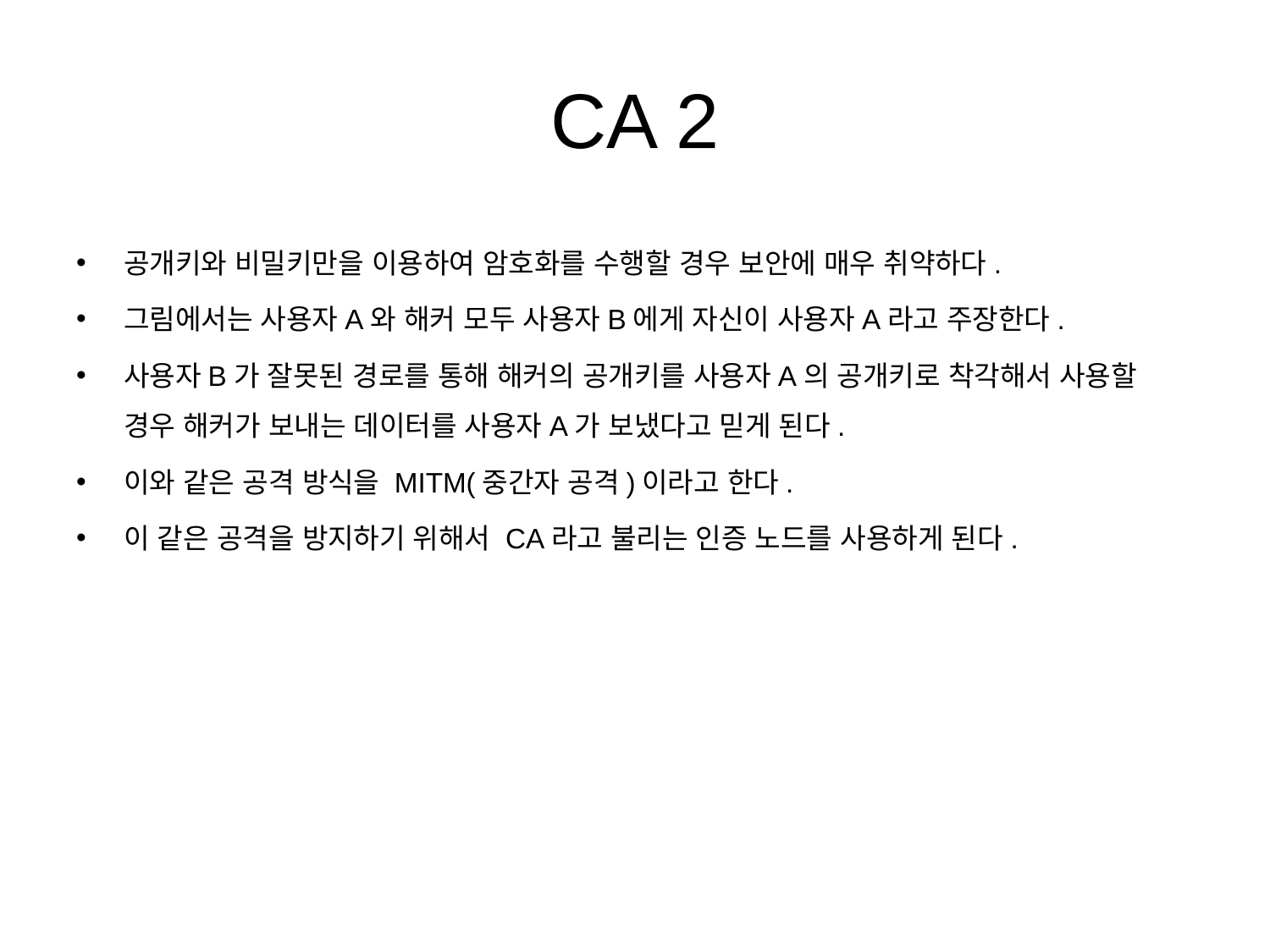

# CA 2
공개키와 비밀키만을 이용하여 암호화를 수행할 경우 보안에 매우 취약하다.
그림에서는 사용자A와 해커 모두 사용자B에게 자신이 사용자A라고 주장한다.
사용자B가 잘못된 경로를 통해 해커의 공개키를 사용자A의 공개키로 착각해서 사용할 경우 해커가 보내는 데이터를 사용자A가 보냈다고 믿게 된다.
이와 같은 공격 방식을 MITM(중간자 공격)이라고 한다.
이 같은 공격을 방지하기 위해서 CA라고 불리는 인증 노드를 사용하게 된다.